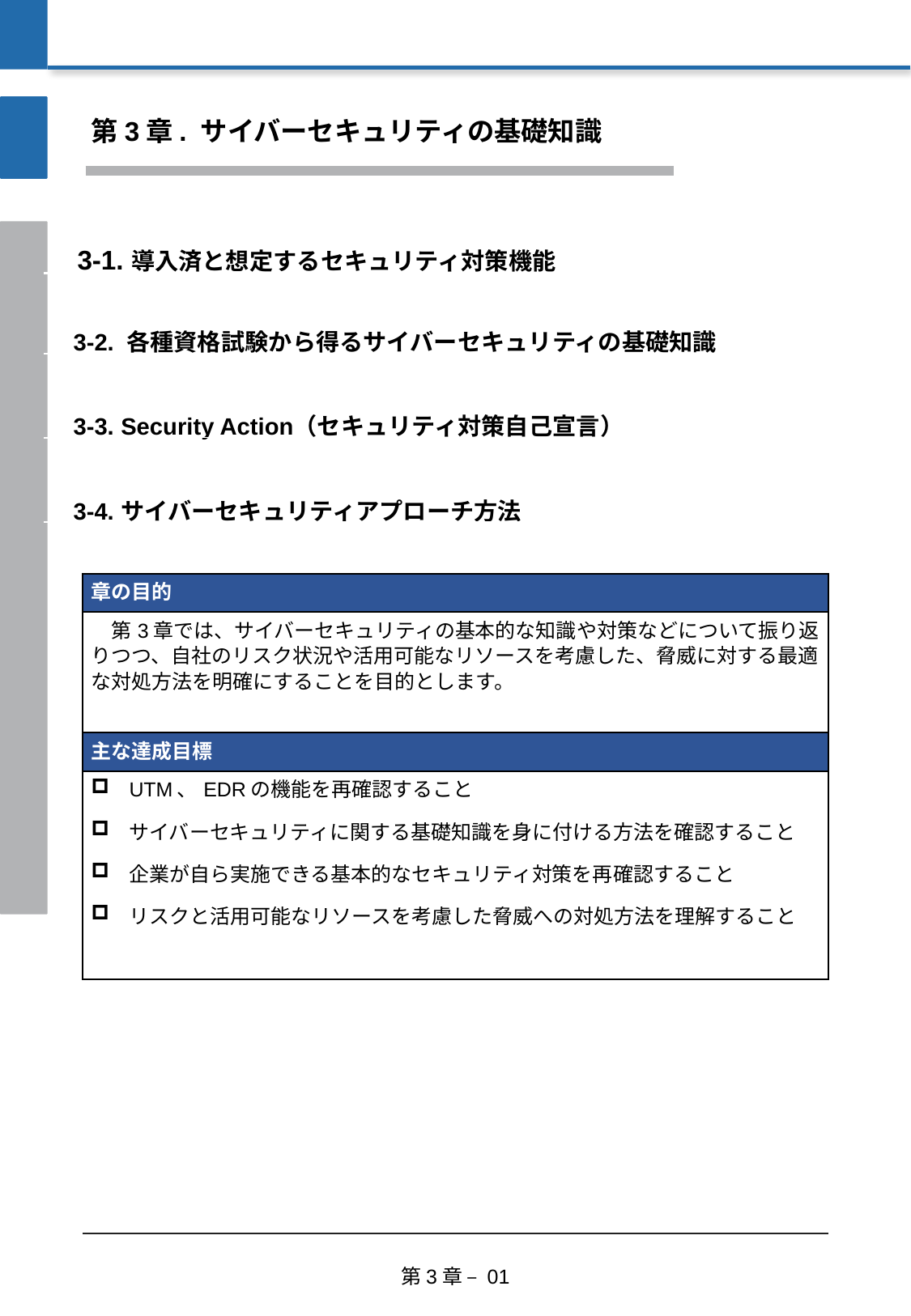

第3章. サイバーセキュリティの基礎知識

　3-1. 導入済と想定するセキュリティ対策機能

　3-2. 各種資格試験から得るサイバーセキュリティの基礎知識

　3-3. Security Action（セキュリティ対策自己宣言）

　3-4. サイバーセキュリティアプローチ方法

| 章の目的 |
| --- |
| 第3章では、サイバーセキュリティの基本的な知識や対策などについて振り返りつつ、自社のリスク状況や活用可能なリソースを考慮した、脅威に対する最適な対処方法を明確にすることを目的とします。 |
| 主な達成目標 |
| UTM、EDRの機能を再確認すること サイバーセキュリティに関する基礎知識を身に付ける方法を確認すること 企業が自ら実施できる基本的なセキュリティ対策を再確認すること リスクと活用可能なリソースを考慮した脅威への対処方法を理解すること |
第3章 – 01